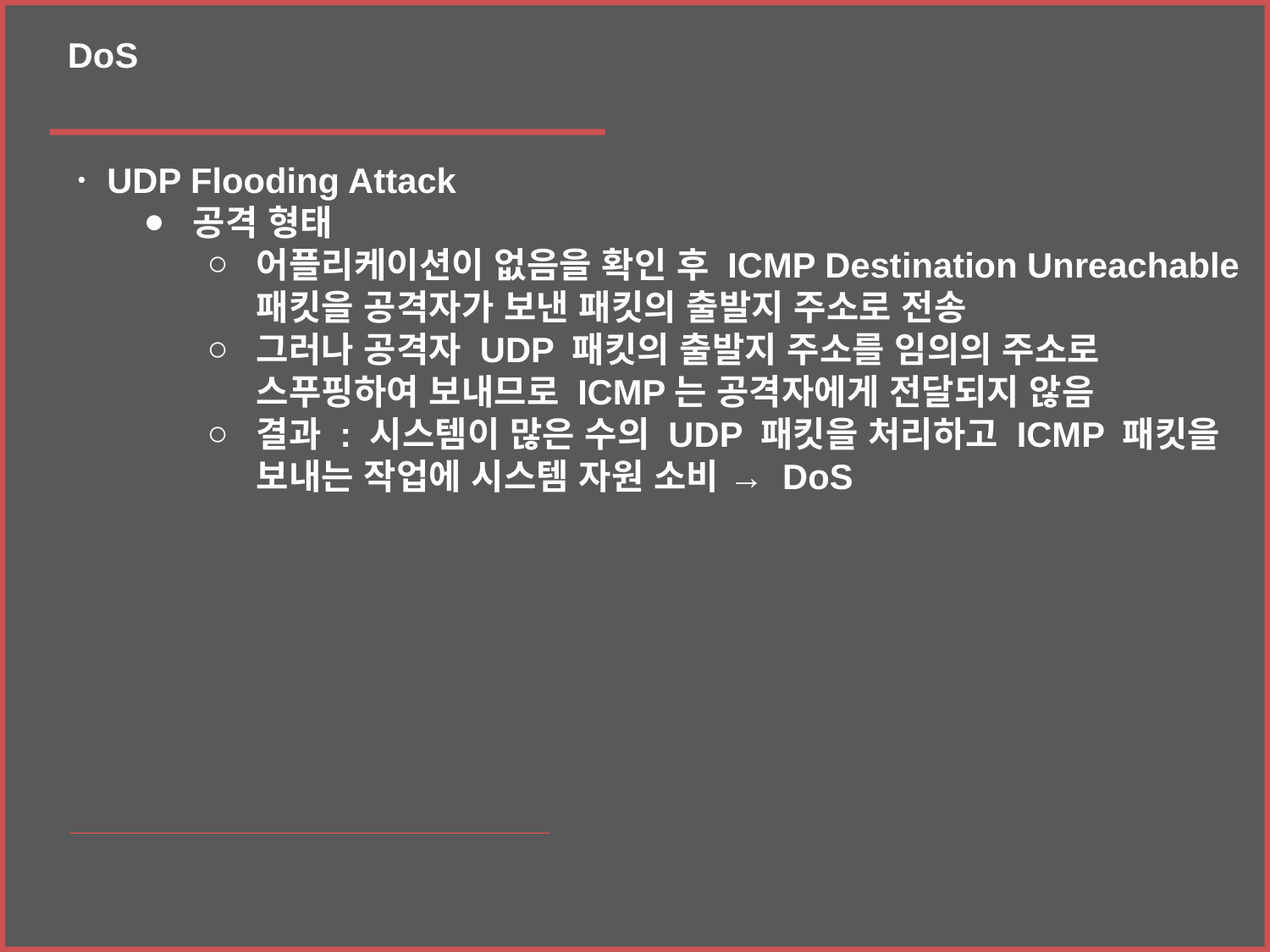

DoS

ㆍUDP Flooding Attack
공격 형태
어플리케이션이 없음을 확인 후 ICMP Destination Unreachable 패킷을 공격자가 보낸 패킷의 출발지 주소로 전송
그러나 공격자 UDP 패킷의 출발지 주소를 임의의 주소로 스푸핑하여 보내므로 ICMP는 공격자에게 전달되지 않음
결과 : 시스템이 많은 수의 UDP 패킷을 처리하고 ICMP 패킷을 보내는 작업에 시스템 자원 소비 → DoS